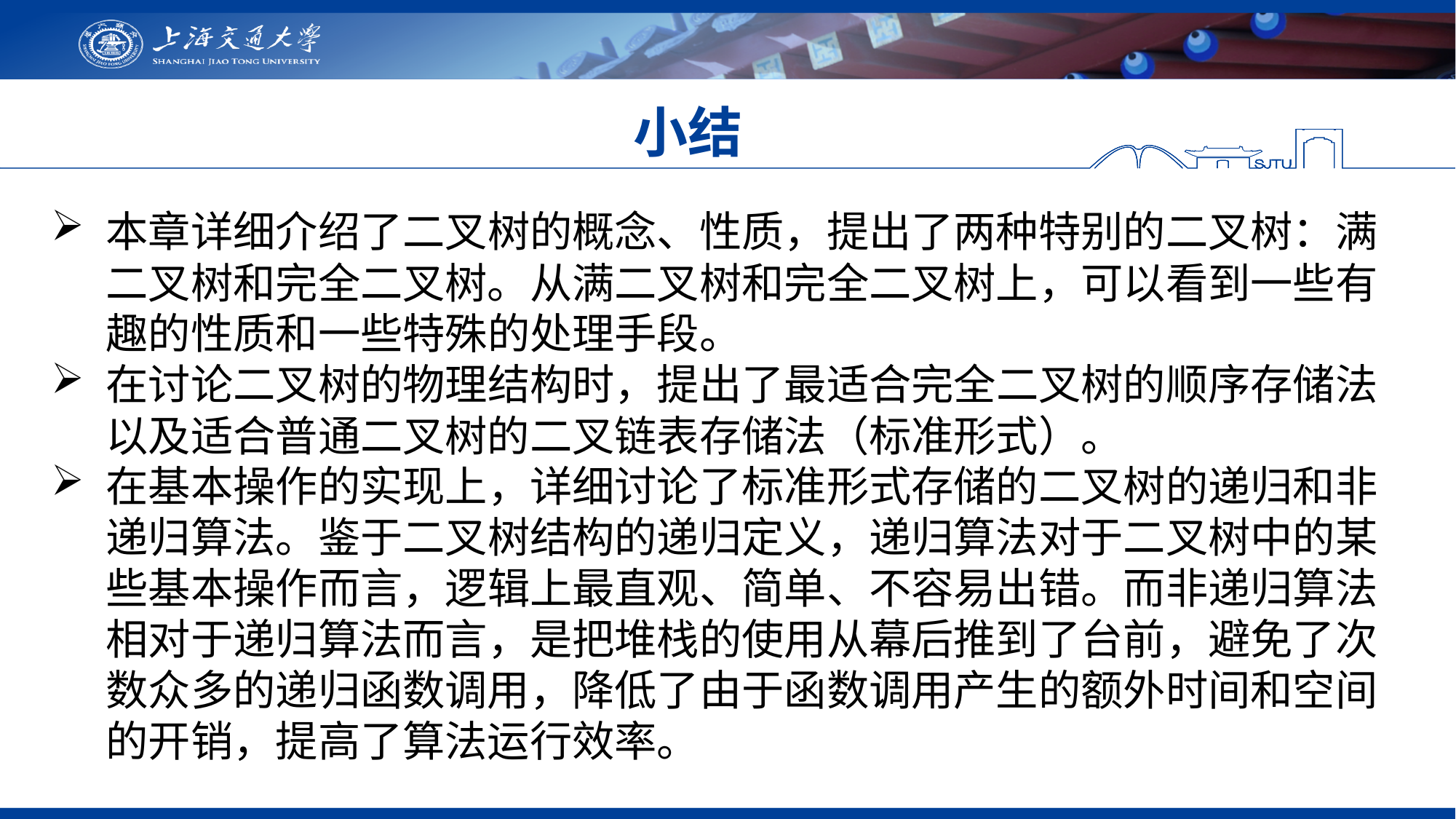

# 小结
本章详细介绍了二叉树的概念、性质，提出了两种特别的二叉树：满二叉树和完全二叉树。从满二叉树和完全二叉树上，可以看到一些有趣的性质和一些特殊的处理手段。
在讨论二叉树的物理结构时，提出了最适合完全二叉树的顺序存储法以及适合普通二叉树的二叉链表存储法（标准形式）。
在基本操作的实现上，详细讨论了标准形式存储的二叉树的递归和非递归算法。鉴于二叉树结构的递归定义，递归算法对于二叉树中的某些基本操作而言，逻辑上最直观、简单、不容易出错。而非递归算法相对于递归算法而言，是把堆栈的使用从幕后推到了台前，避免了次数众多的递归函数调用，降低了由于函数调用产生的额外时间和空间的开销，提高了算法运行效率。